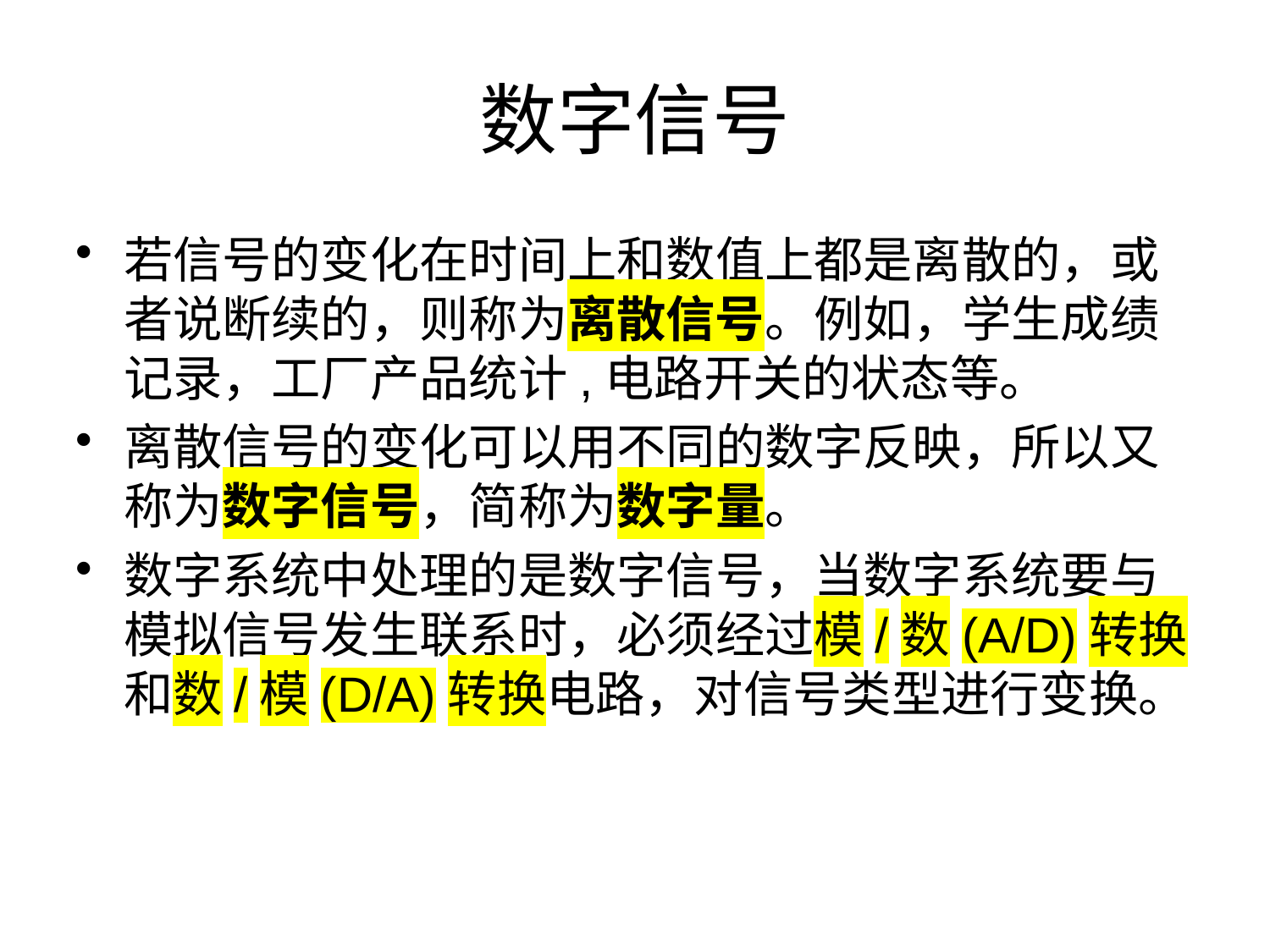

# 数字信号
若信号的变化在时间上和数值上都是离散的，或者说断续的，则称为离散信号。例如，学生成绩记录，工厂产品统计,电路开关的状态等。
离散信号的变化可以用不同的数字反映，所以又称为数字信号，简称为数字量。
数字系统中处理的是数字信号，当数字系统要与模拟信号发生联系时，必须经过模/数(A/D)转换和数/模(D/A)转换电路，对信号类型进行变换。